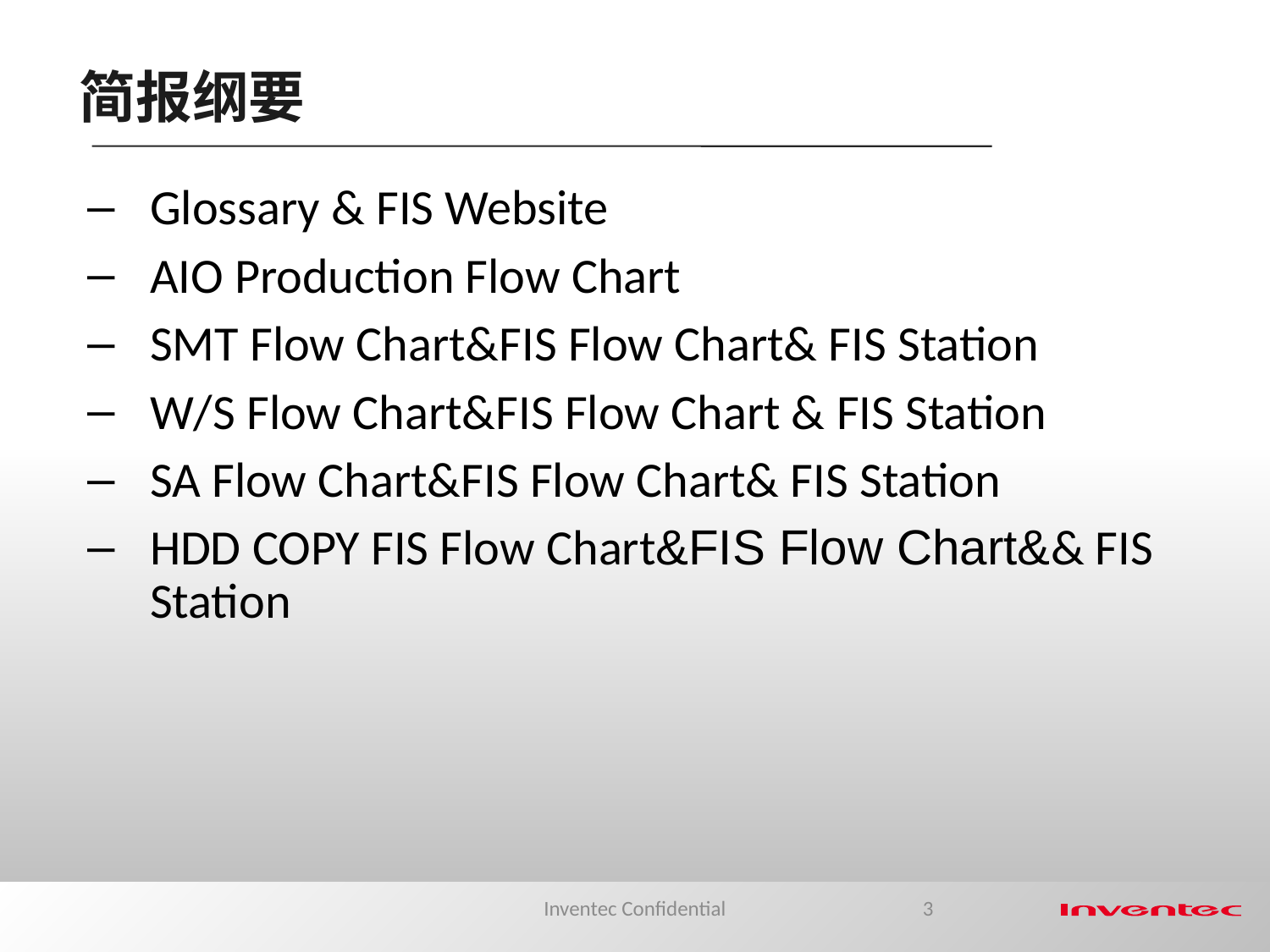

简报纲要

Glossary & FIS Website
AIO Production Flow Chart
SMT Flow Chart&FIS Flow Chart& FIS Station
W/S Flow Chart&FIS Flow Chart & FIS Station
SA Flow Chart&FIS Flow Chart& FIS Station
HDD COPY FIS Flow Chart&FIS Flow Chart&& FIS Station
Inventec Confidential
3